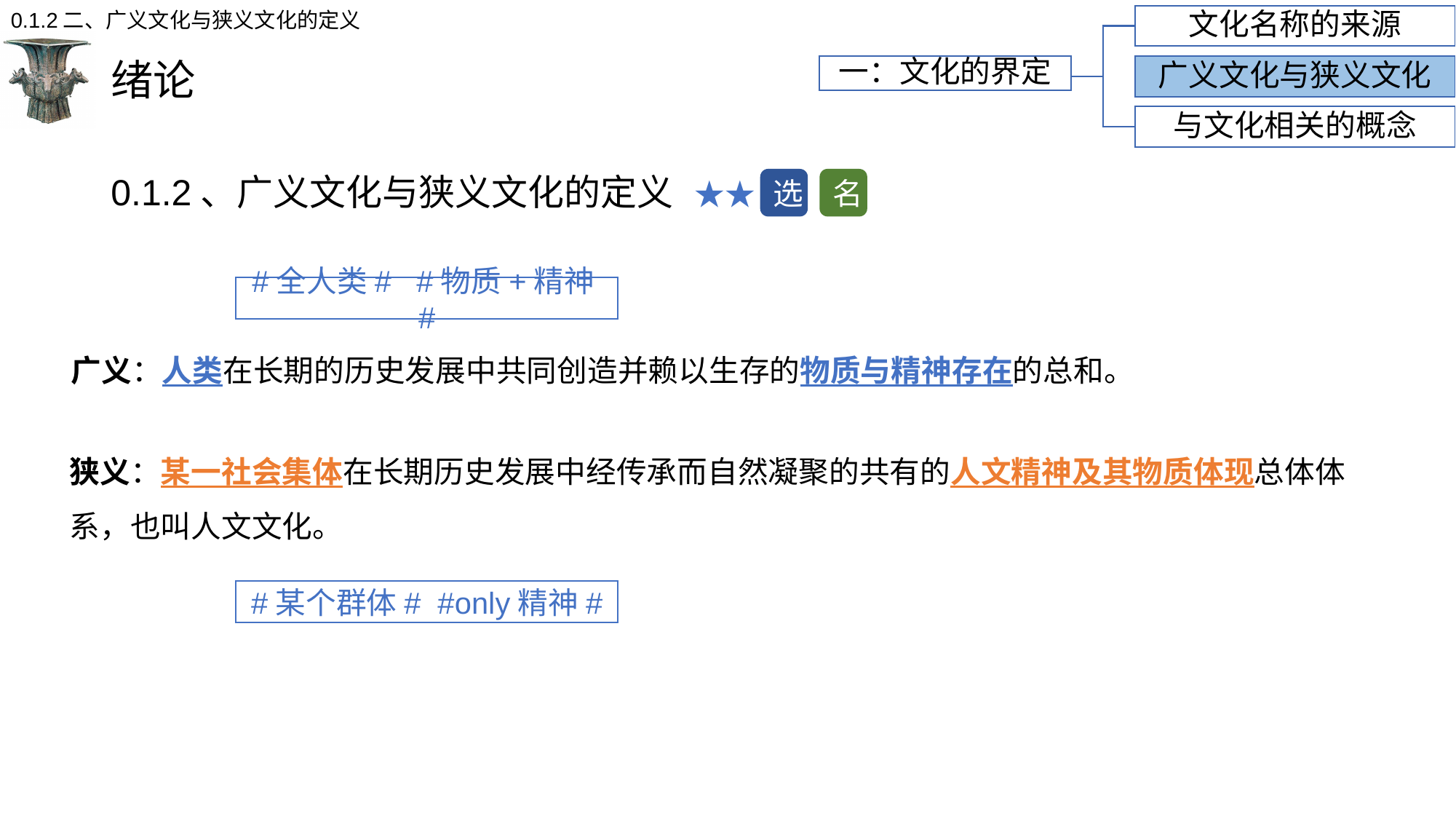

0.1.2二、广义文化与狭义文化的定义
文化名称的来源

# 绪论
一：文化的界定
广义文化与狭义文化

与文化相关的概念
0.1.2、广义文化与狭义文化的定义   ★★
选
名
#全人类#   #物质+精神#
广义：人类在长期的历史发展中共同创造并赖以生存的物质与精神存在的总和。
狭义：某一社会集体在长期历史发展中经传承而自然凝聚的共有的人文精神及其物质体现总体体系，也叫人文文化。
#某个群体#  #only精神#
30